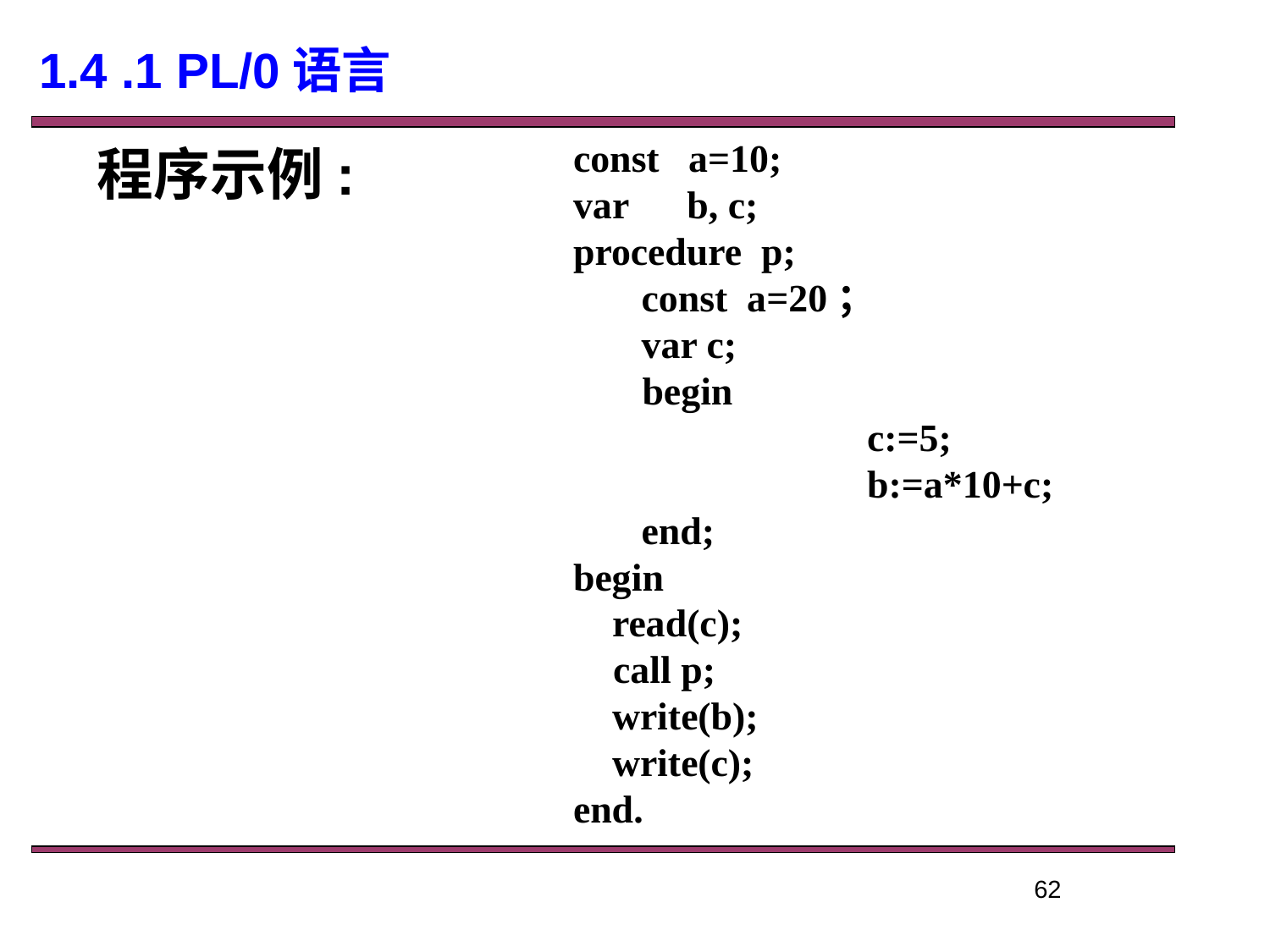

1.4 .1 PL/0语言
const   a=10;
var      b, c;
procedure  p;
       const  a=20；
       var c;
	   begin
			c:=5;
			b:=a*10+c;
       end;
begin
    read(c);
	call p;
    write(b);
    write(c);
end.
程序示例:
62